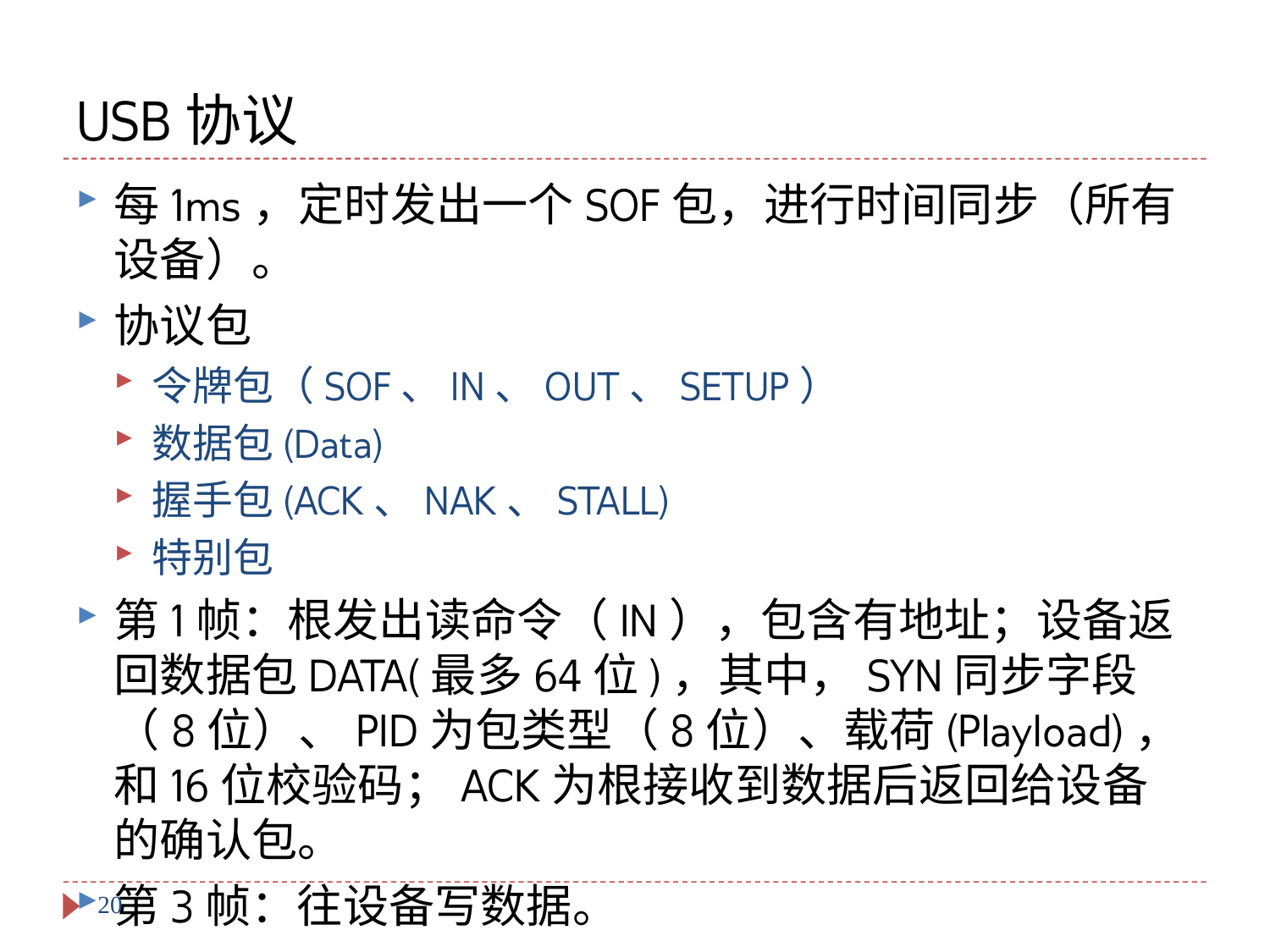

# USB协议
每1ms，定时发出一个SOF包，进行时间同步（所有设备）。
协议包
令牌包（SOF、IN、OUT、SETUP）
数据包(Data)
握手包(ACK、NAK、STALL)
特别包
第1帧：根发出读命令（IN），包含有地址；设备返回数据包DATA(最多64位)，其中，SYN同步字段（8位）、PID为包类型（8位）、载荷(Playload)，和16位校验码；ACK为根接收到数据后返回给设备的确认包。
第3帧：往设备写数据。

20